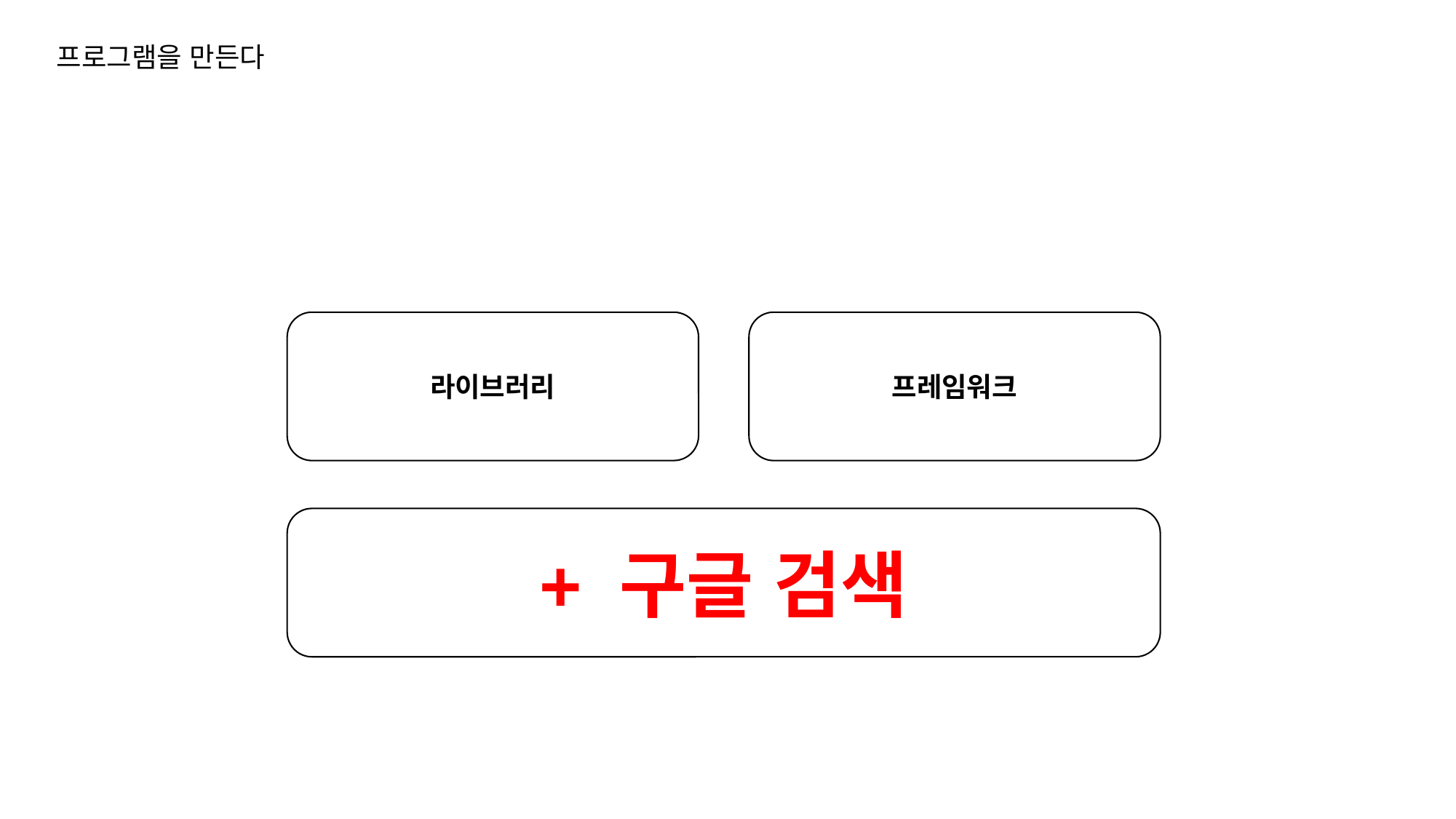

프로그램을 만든다
라이브러리
프레임워크
+ 구글 검색